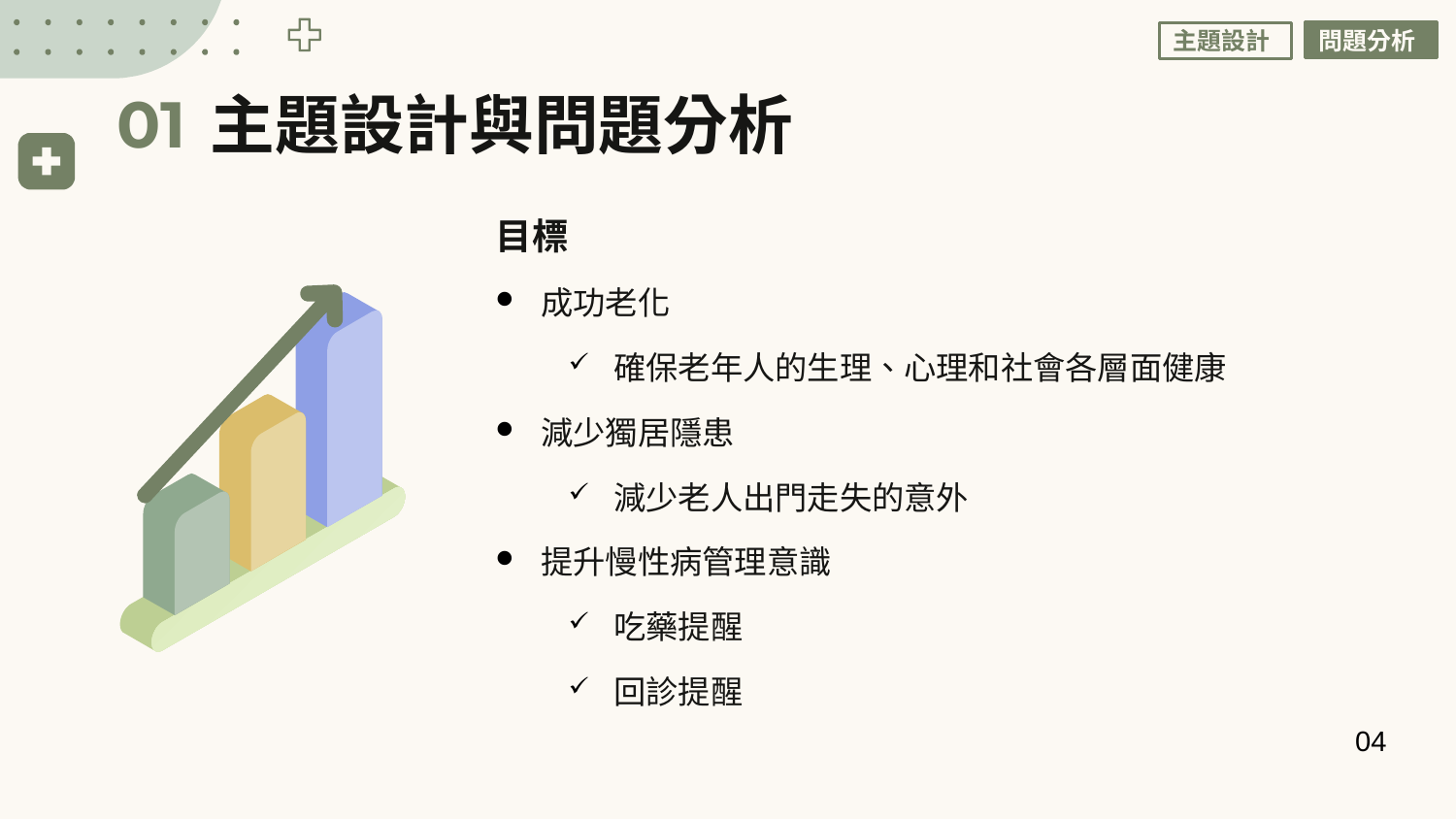

問題分析
主題設計
# 主題設計與問題分析
01
目標
成功老化
確保老年人的生理、心理和社會各層面健康
減少獨居隱患
減少老人出門走失的意外
提升慢性病管理意識
吃藥提醒
回診提醒

04